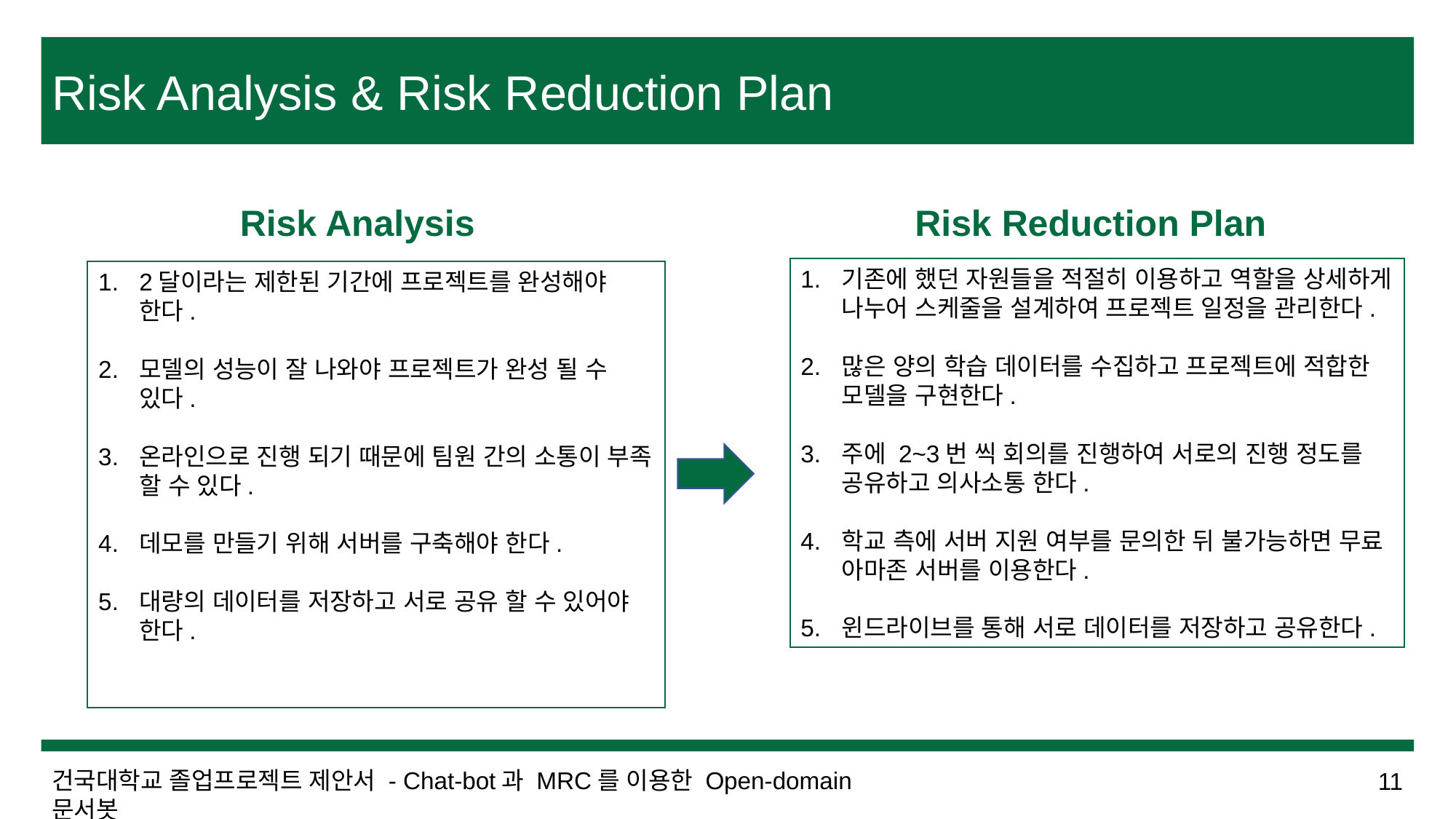

Risk Analysis & Risk Reduction Plan
Risk Analysis
Risk Reduction Plan
기존에 했던 자원들을 적절히 이용하고 역할을 상세하게 나누어 스케줄을 설계하여 프로젝트 일정을 관리한다.

많은 양의 학습 데이터를 수집하고 프로젝트에 적합한  모델을 구현한다.

주에 2~3번 씩 회의를 진행하여 서로의 진행 정도를     공유하고 의사소통 한다.

학교 측에 서버 지원 여부를 문의한 뒤 불가능하면 무료 아마존 서버를 이용한다.

윈드라이브를 통해 서로 데이터를 저장하고 공유한다.
2달이라는 제한된 기간에 프로젝트를 완성해야 한다.

모델의 성능이 잘 나와야 프로젝트가 완성 될 수 있다.

온라인으로 진행 되기 때문에 팀원 간의 소통이 부족 할 수 있다.

데모를 만들기 위해 서버를 구축해야 한다.

대량의 데이터를 저장하고 서로 공유 할 수 있어야  한다.

건국대학교 졸업프로젝트 제안서 - Chat-bot과 MRC를 이용한 Open-domain 문서봇
11